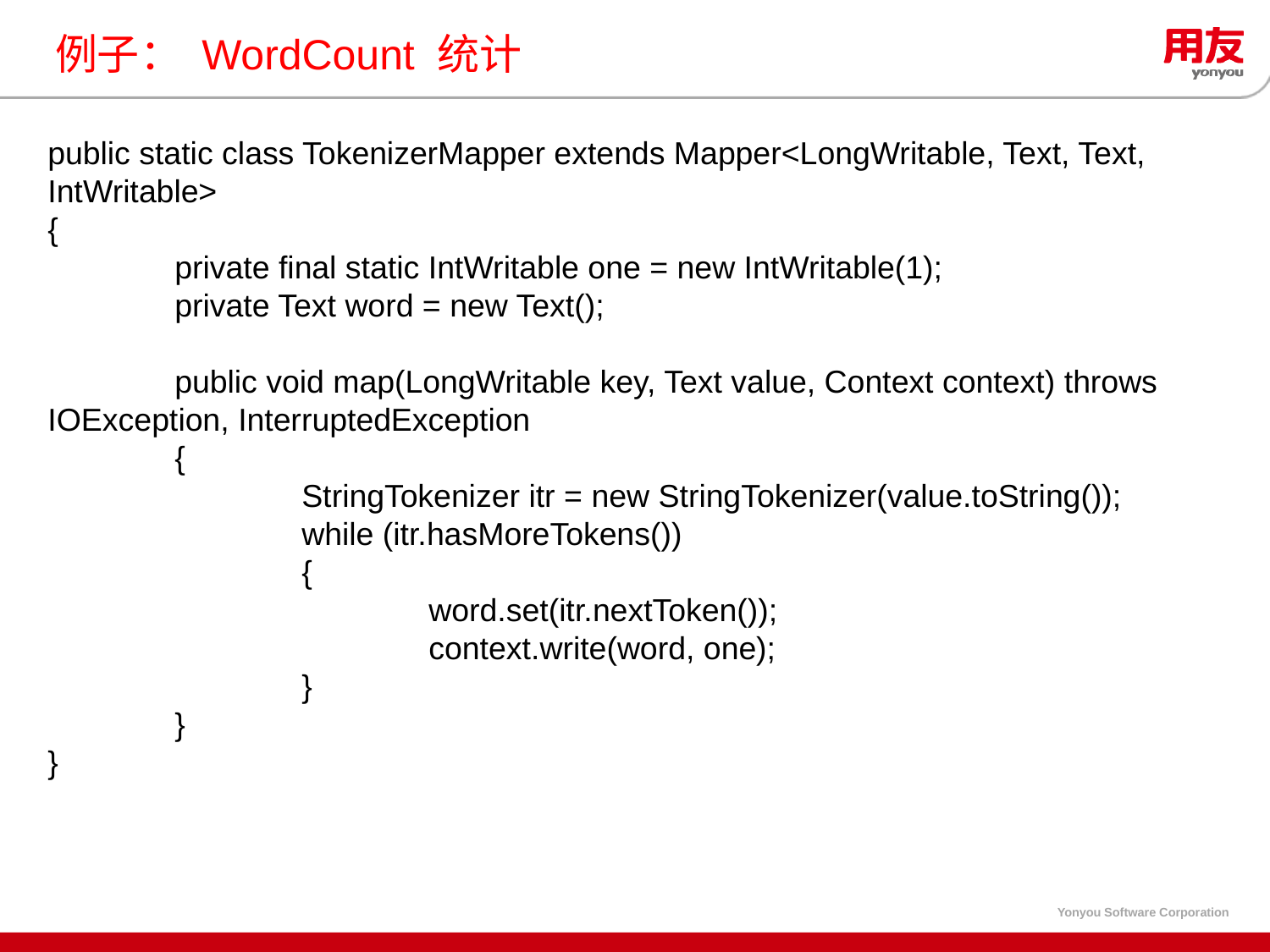

# 例子： WordCount 统计
public static class TokenizerMapper extends Mapper<LongWritable, Text, Text, IntWritable>
{
	private final static IntWritable one = new IntWritable(1);
    	private Text word = new Text();

    	public void map(LongWritable key, Text value, Context context) throws IOException, InterruptedException
	{
        		StringTokenizer itr = new StringTokenizer(value.toString());
        		while (itr.hasMoreTokens())
		{
       			word.set(itr.nextToken());
        			context.write(word, one);
        		}
    	}
}